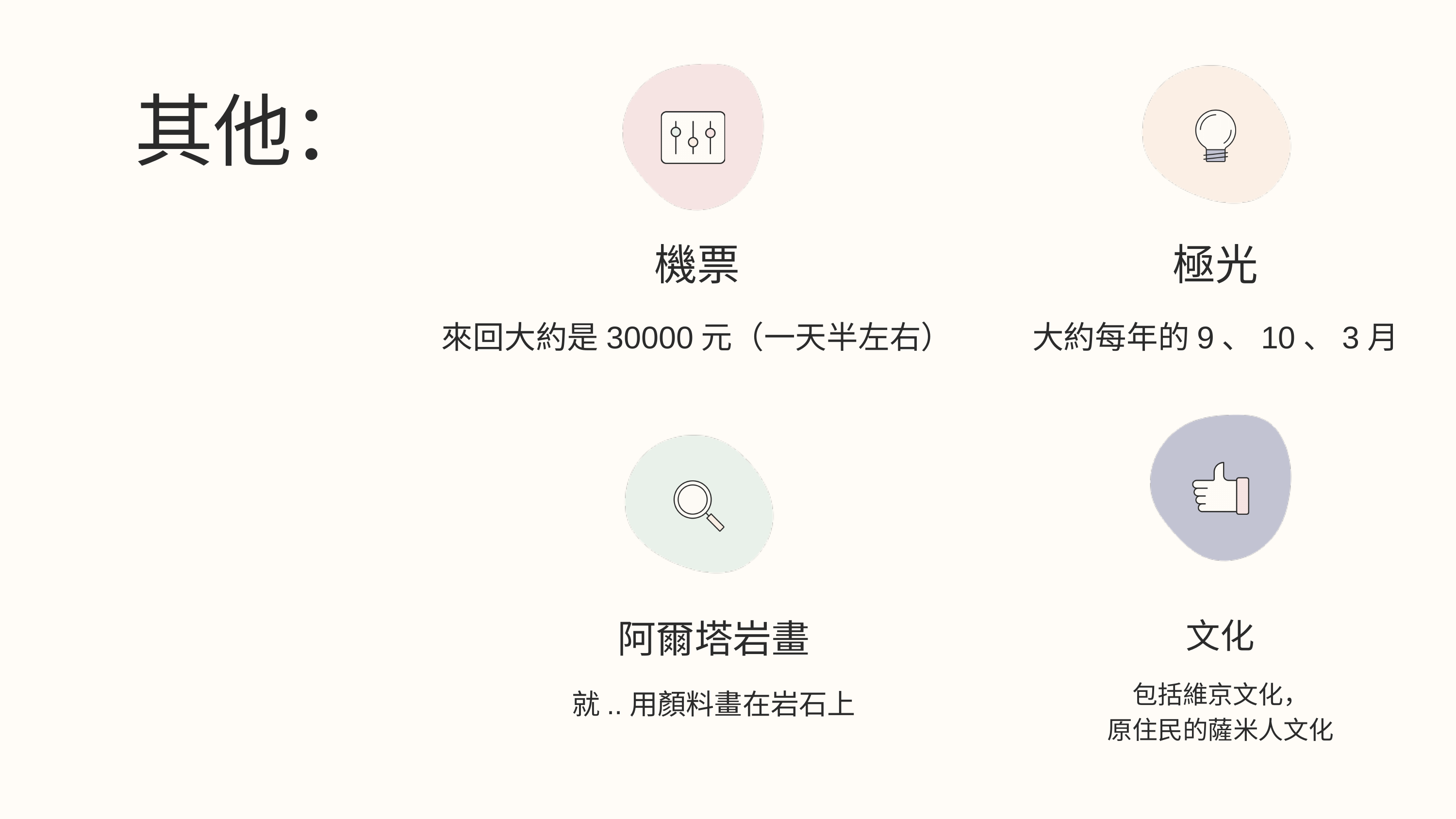

其他：
機票
來回大約是30000元（一天半左右）
極光
大約每年的9、10、3月

阿爾塔岩畫
就..用顏料畫在岩石上
文化
包括維京文化，
原住民的薩米人文化